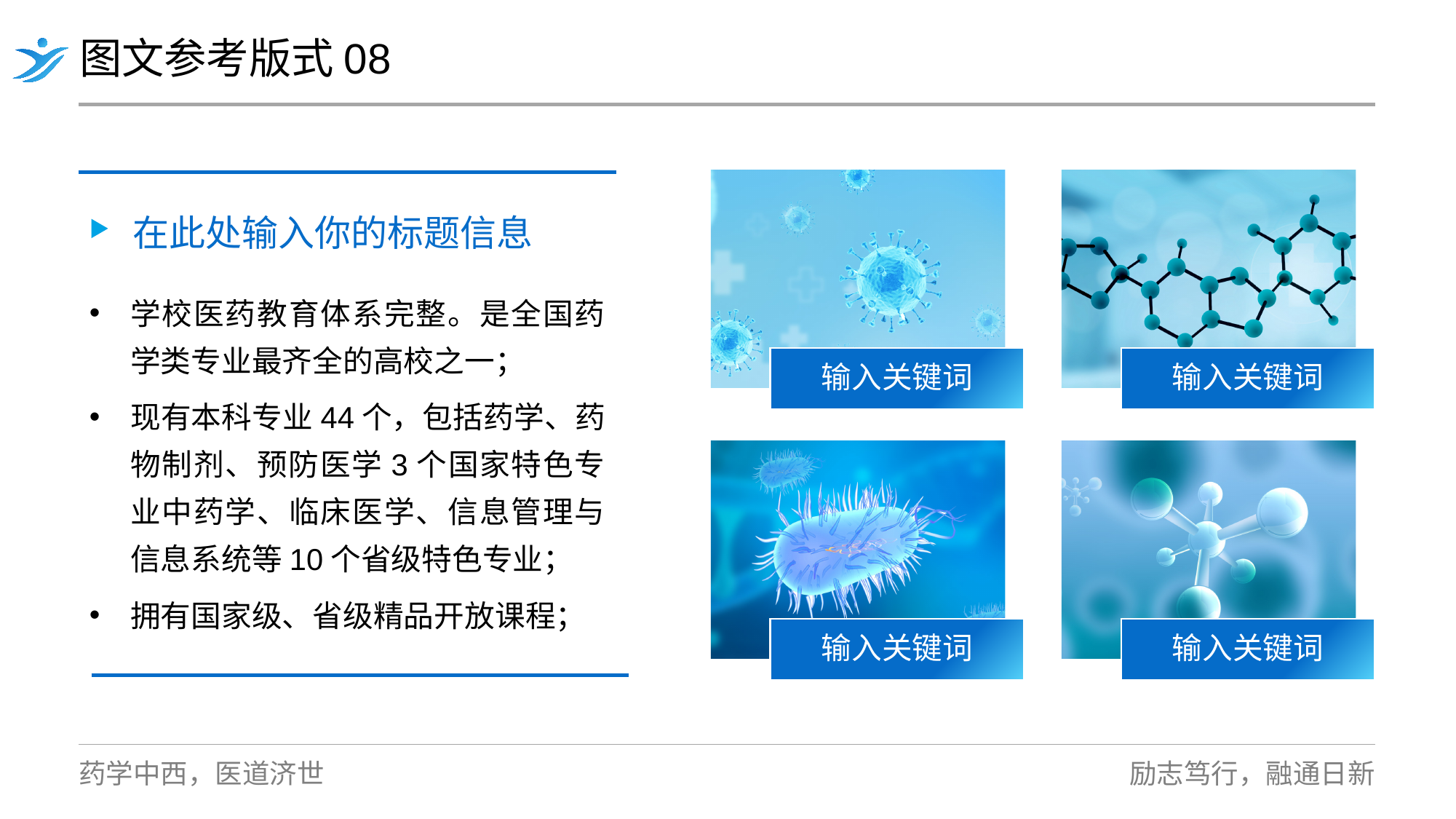

图文参考版式08
输入关键词
输入关键词
输入关键词
输入关键词
在此处输入你的标题信息

学校医药教育体系完整。是全国药学类专业最齐全的高校之一；
现有本科专业44个，包括药学、药物制剂、预防医学3个国家特色专业中药学、临床医学、信息管理与信息系统等10个省级特色专业；
拥有国家级、省级精品开放课程；